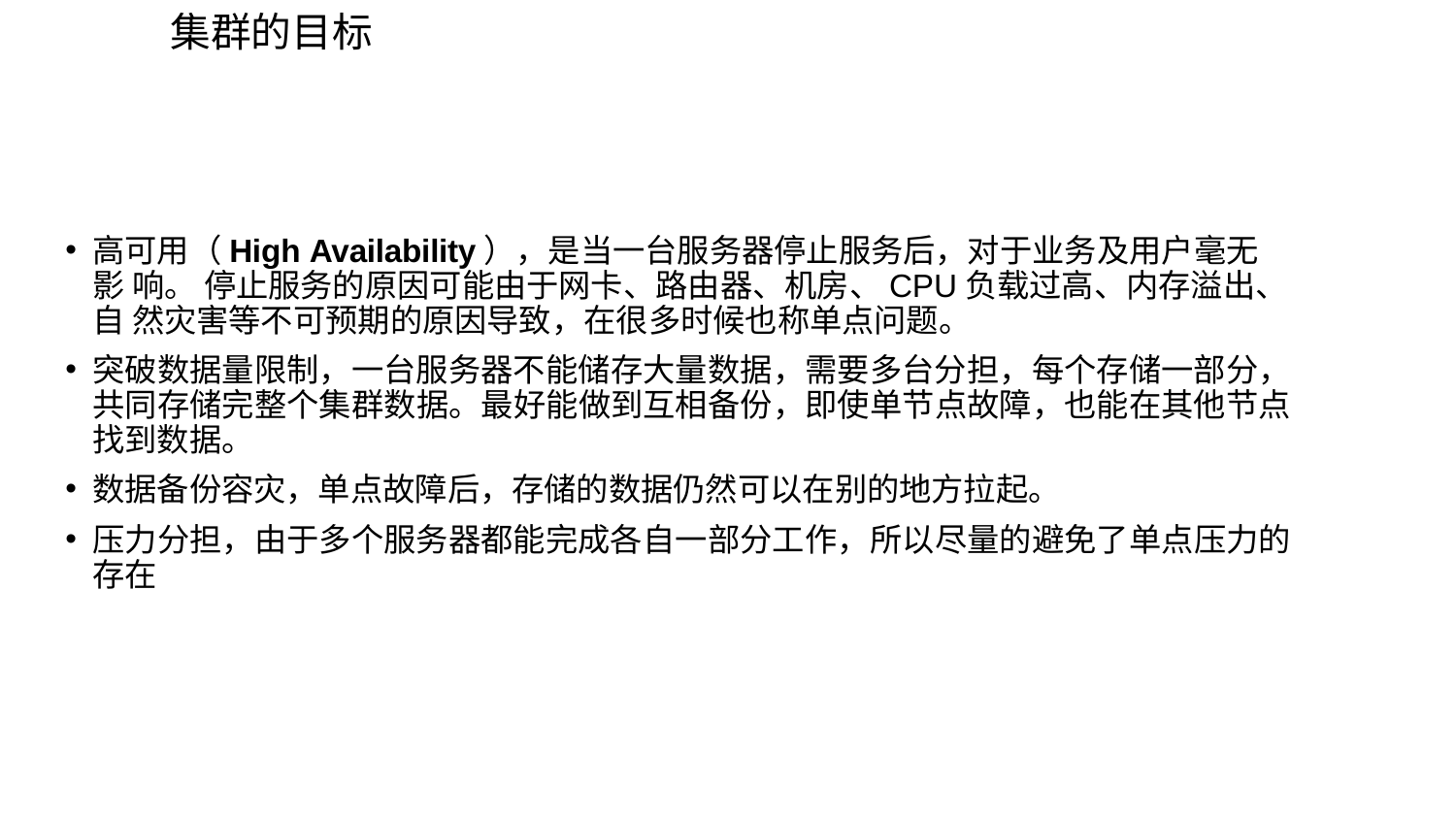

# 集群的目标
高可用（High Availability），是当一台服务器停止服务后，对于业务及用户毫无影 响。 停止服务的原因可能由于网卡、路由器、机房、CPU负载过高、内存溢出、自 然灾害等不可预期的原因导致，在很多时候也称单点问题。
突破数据量限制，一台服务器不能储存大量数据，需要多台分担，每个存储一部分， 共同存储完整个集群数据。最好能做到互相备份，即使单节点故障，也能在其他节点 找到数据。
数据备份容灾，单点故障后，存储的数据仍然可以在别的地方拉起。
压力分担，由于多个服务器都能完成各自一部分工作，所以尽量的避免了单点压力的 存在